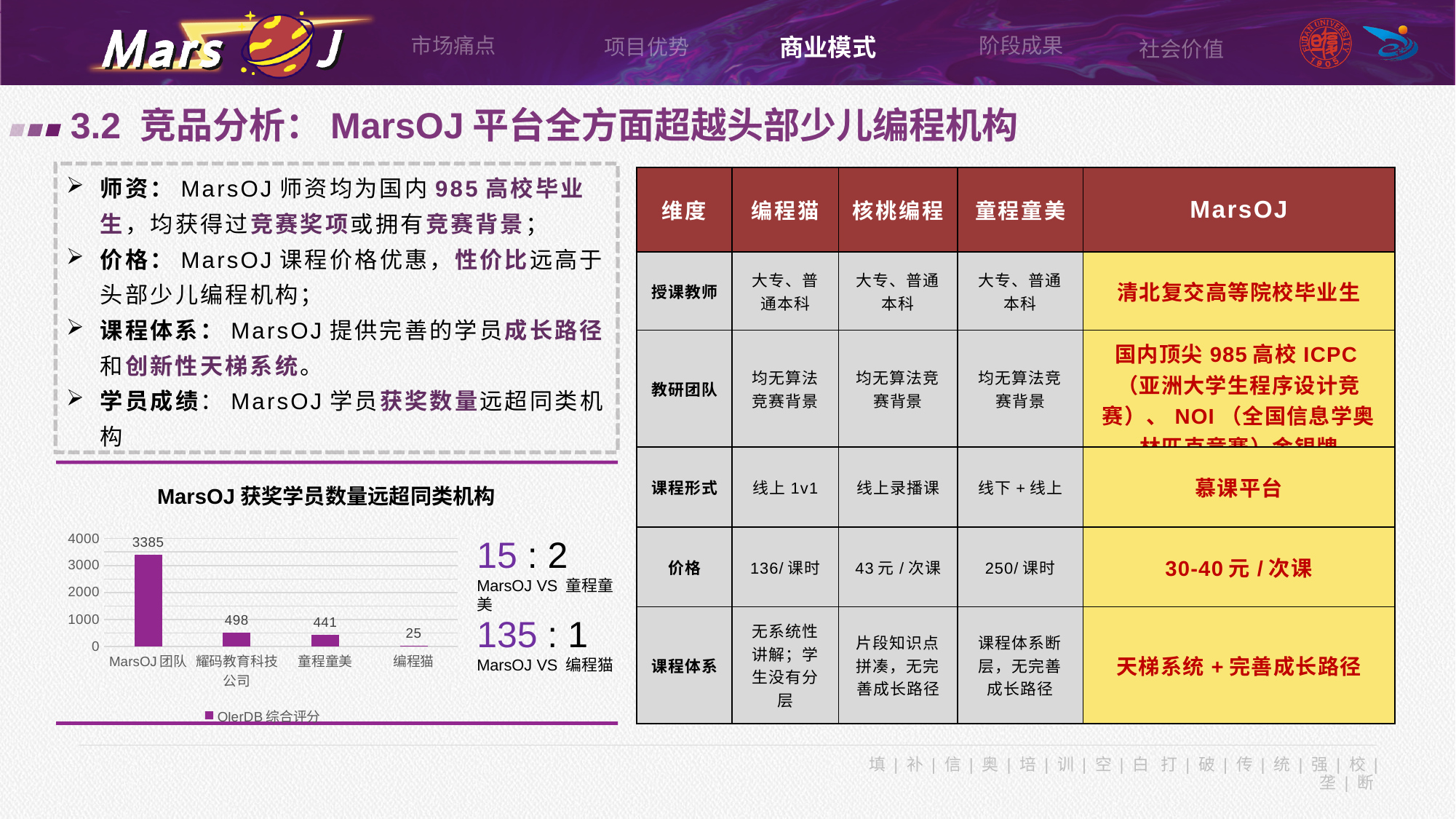

阶段成果
市场痛点
商业模式
项目优势
社会价值
3.2 竞品分析：MarsOJ平台全方面超越头部少儿编程机构
师资：MarsOJ师资均为国内985高校毕业生，均获得过竞赛奖项或拥有竞赛背景；
价格：MarsOJ课程价格优惠，性价比远高于头部少儿编程机构；
课程体系：MarsOJ提供完善的学员成长路径和创新性天梯系统。
学员成绩：MarsOJ学员获奖数量远超同类机构
| 维度 | 编程猫 | 核桃编程 | 童程童美 | MarsOJ |
| --- | --- | --- | --- | --- |
| 授课教师 | 大专、普通本科 | 大专、普通本科 | 大专、普通本科 | 清北复交高等院校毕业生 |
| 教研团队 | 均无算法竞赛背景 | 均无算法竞赛背景 | 均无算法竞赛背景 | 国内顶尖985高校ICPC（亚洲大学生程序设计竞赛）、NOI（全国信息学奥林匹克竞赛）金银牌 |
| 课程形式 | 线上1v1 | 线上录播课 | 线下+线上 | 慕课平台 |
| 价格 | 136/课时 | 43元/次课 | 250/课时 | 30-40元/次课 |
| 课程体系 | 无系统性讲解；学生没有分层 | 片段知识点拼凑，无完善成长路径 | 课程体系断层，无完善成长路径 | 天梯系统+完善成长路径 |

MarsOJ获奖学员数量远超同类机构

### Chart

| Category | OIerDB综合评分 |
|---|---|
| MarsOJ团队 | 3385.0 |
| 耀码教育科技公司 | 498.0 |
| 童程童美 | 441.0 |
| 编程猫 | 25.0 |
15 : 2
MarsOJ VS 童程童美
135 : 1
MarsOJ VS 编程猫